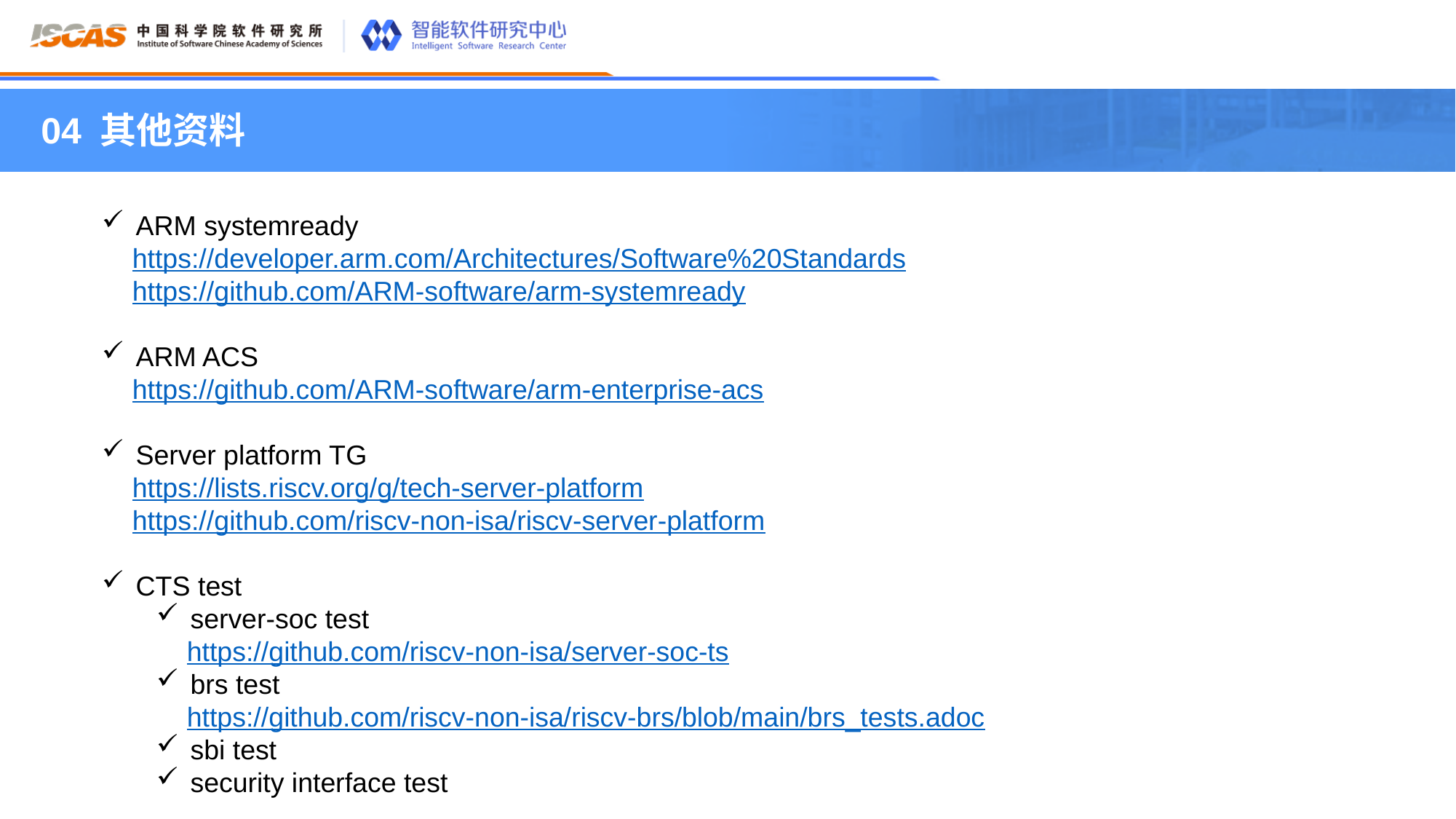

04 其他资料
ARM systemready
    https://developer.arm.com/Architectures/Software%20Standards
    https://github.com/ARM-software/arm-systemready

ARM ACS
    https://github.com/ARM-software/arm-enterprise-acs

Server platform TG
    https://lists.riscv.org/g/tech-server-platform
    https://github.com/riscv-non-isa/riscv-server-platform

CTS test
server-soc test
    https://github.com/riscv-non-isa/server-soc-ts
brs test
    https://github.com/riscv-non-isa/riscv-brs/blob/main/brs_tests.adoc
sbi test
security interface test